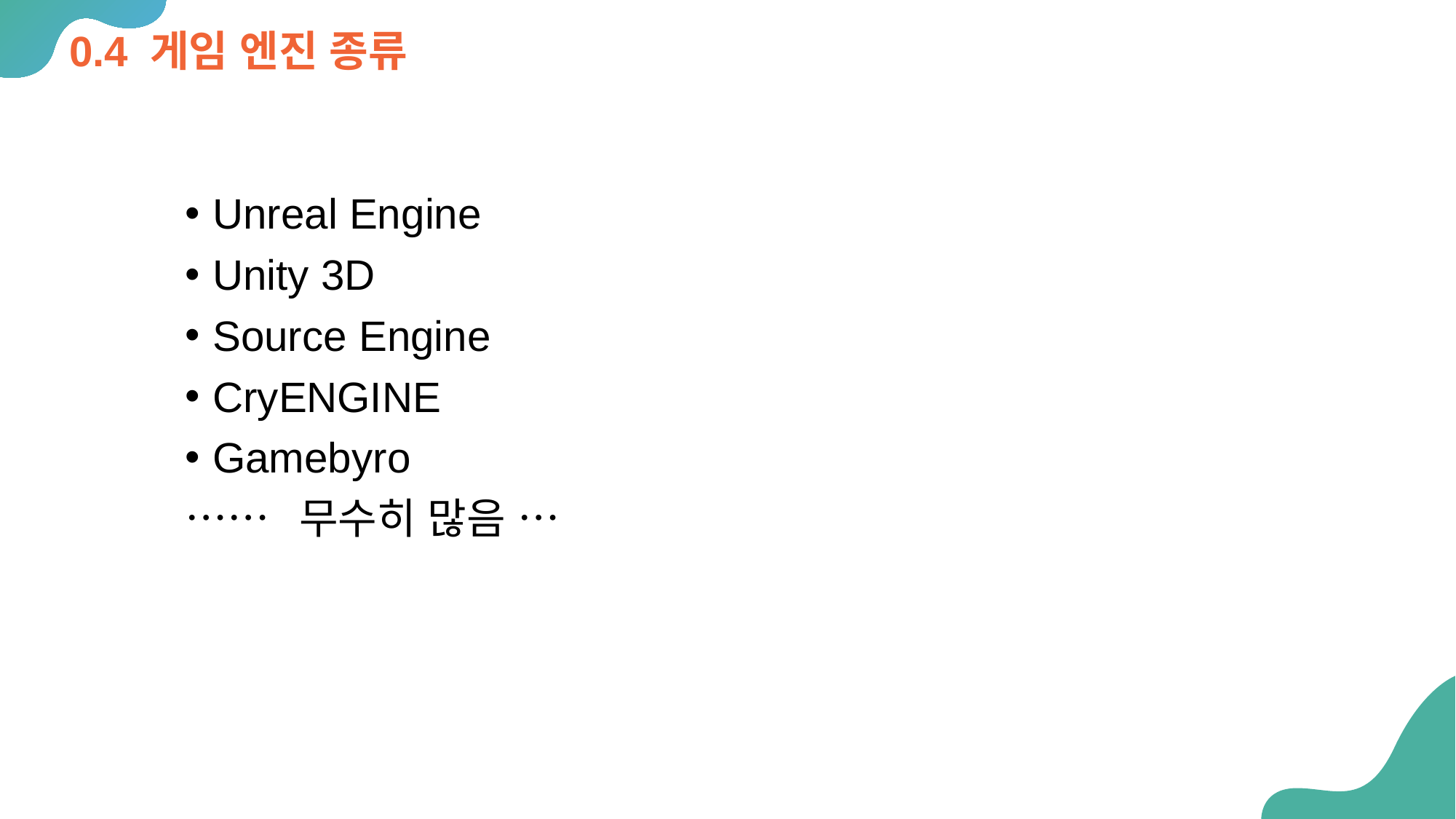

# 0.4 게임 엔진 종류
Unreal Engine
Unity 3D
Source Engine
CryENGINE
Gamebyro
……  무수히 많음 …